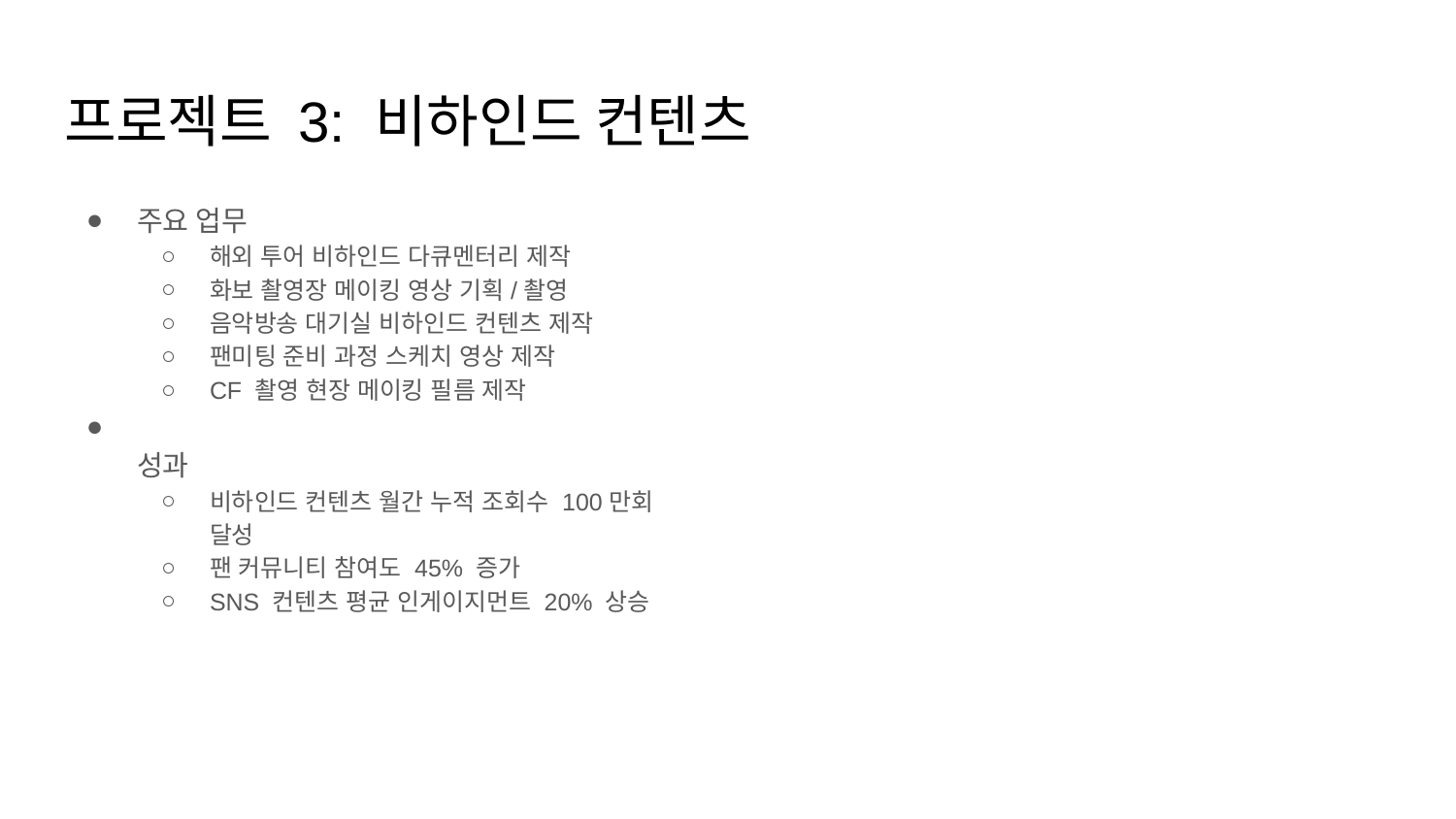

# 프로젝트 3: 비하인드 컨텐츠
주요 업무
해외 투어 비하인드 다큐멘터리 제작
화보 촬영장 메이킹 영상 기획/촬영
음악방송 대기실 비하인드 컨텐츠 제작
팬미팅 준비 과정 스케치 영상 제작
CF 촬영 현장 메이킹 필름 제작
성과
비하인드 컨텐츠 월간 누적 조회수 100만회 달성
팬 커뮤니티 참여도 45% 증가
SNS 컨텐츠 평균 인게이지먼트 20% 상승